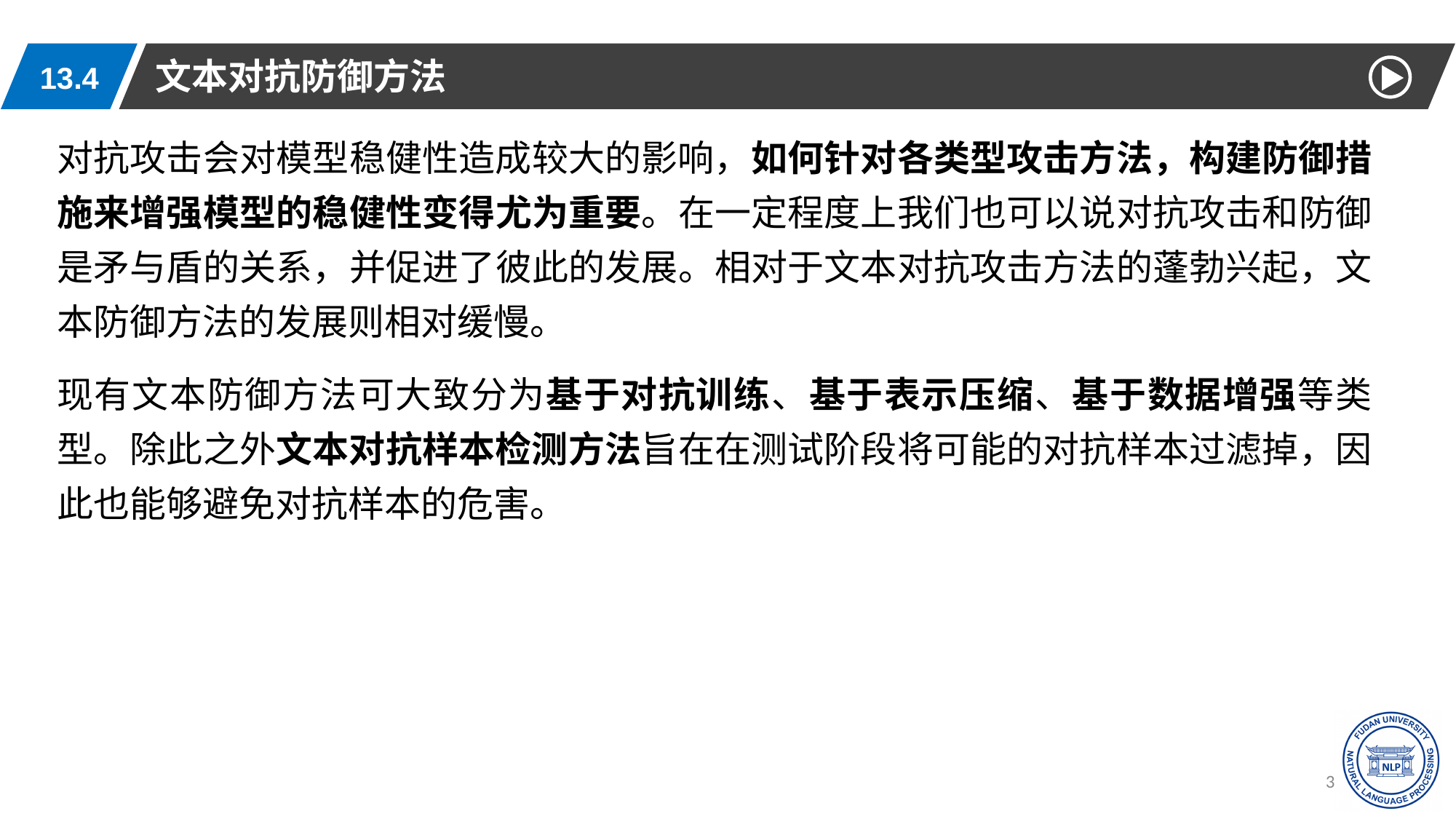

文本对抗防御方法
13.4

对抗攻击会对模型稳健性造成较大的影响，如何针对各类型攻击方法，构建防御措施来增强模型的稳健性变得尤为重要。在一定程度上我们也可以说对抗攻击和防御是矛与盾的关系，并促进了彼此的发展。相对于文本对抗攻击方法的蓬勃兴起，文本防御方法的发展则相对缓慢。
现有文本防御方法可大致分为基于对抗训练、基于表示压缩、基于数据增强等类型。除此之外文本对抗样本检测方法旨在在测试阶段将可能的对抗样本过滤掉，因此也能够避免对抗样本的危害。
38